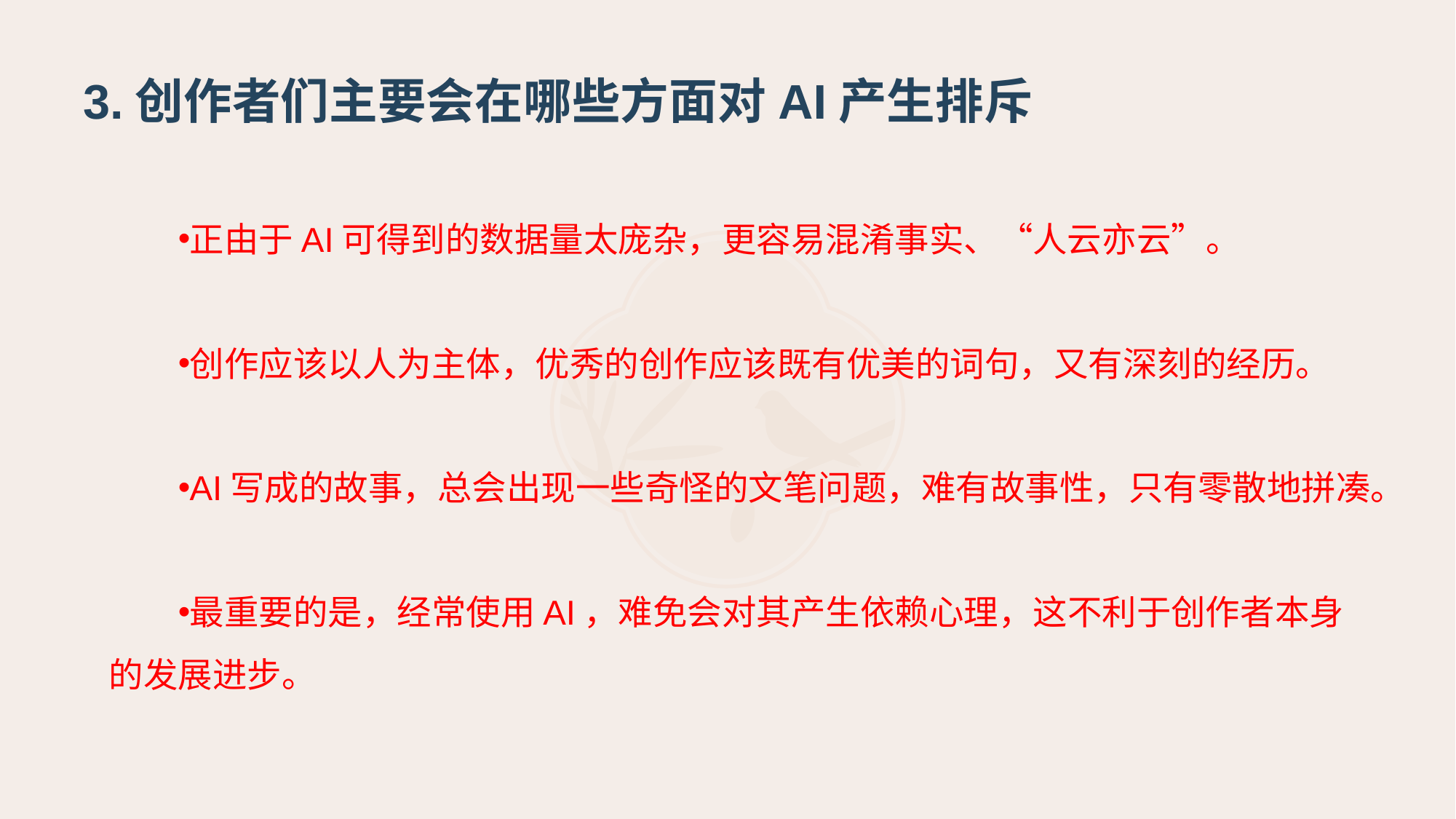

# 3.创作者们主要会在哪些方面对AI产生排斥

正由于AI可得到的数据量太庞杂，更容易混淆事实、“人云亦云”。

创作应该以人为主体，优秀的创作应该既有优美的词句，又有深刻的经历。

AI写成的故事，总会出现一些奇怪的文笔问题，难有故事性，只有零散地拼凑。

最重要的是，经常使用AI，难免会对其产生依赖心理，这不利于创作者本身的发展进步。